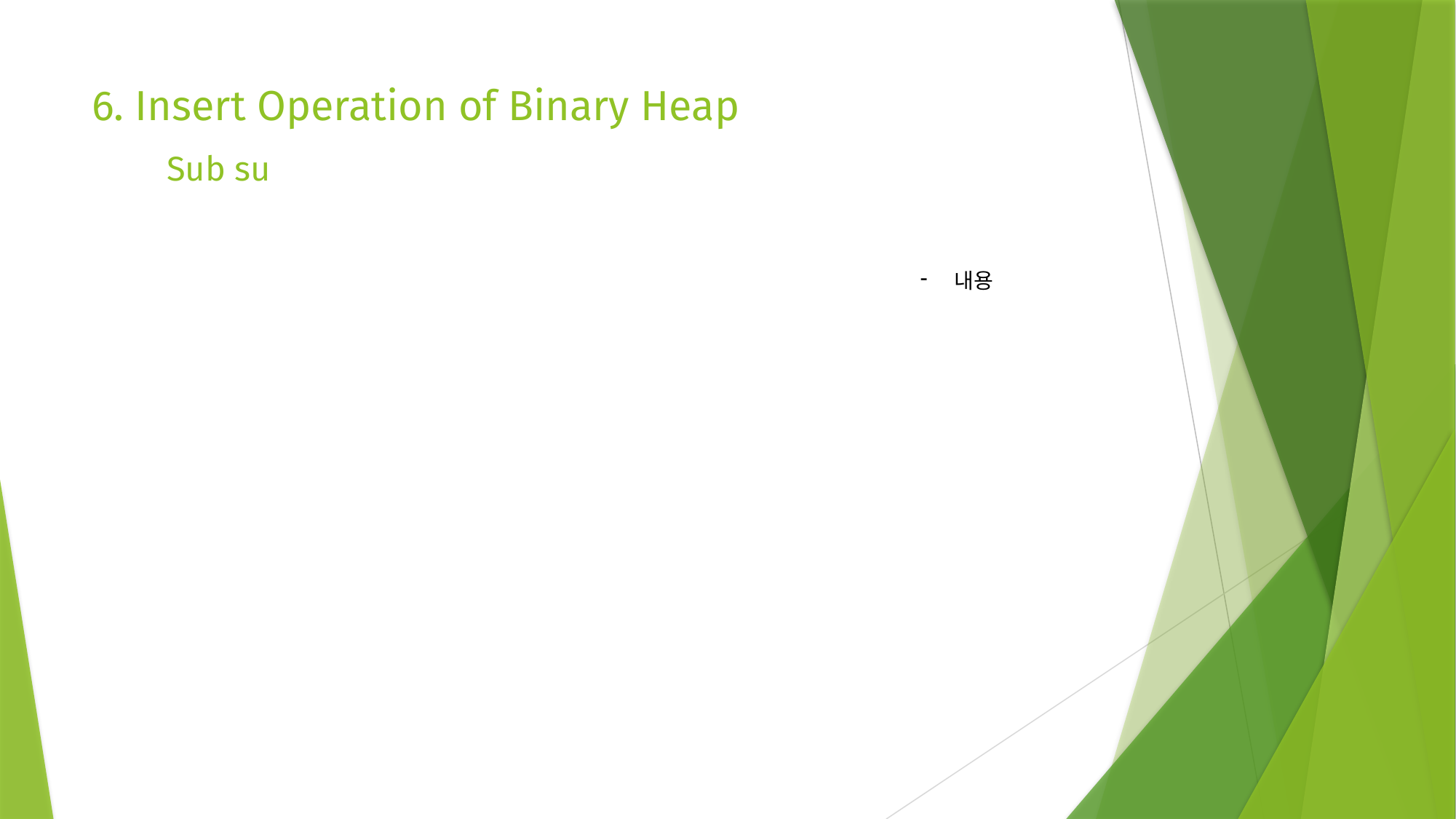

# 6. Insert Operation of Binary Heap
Sub su
내용